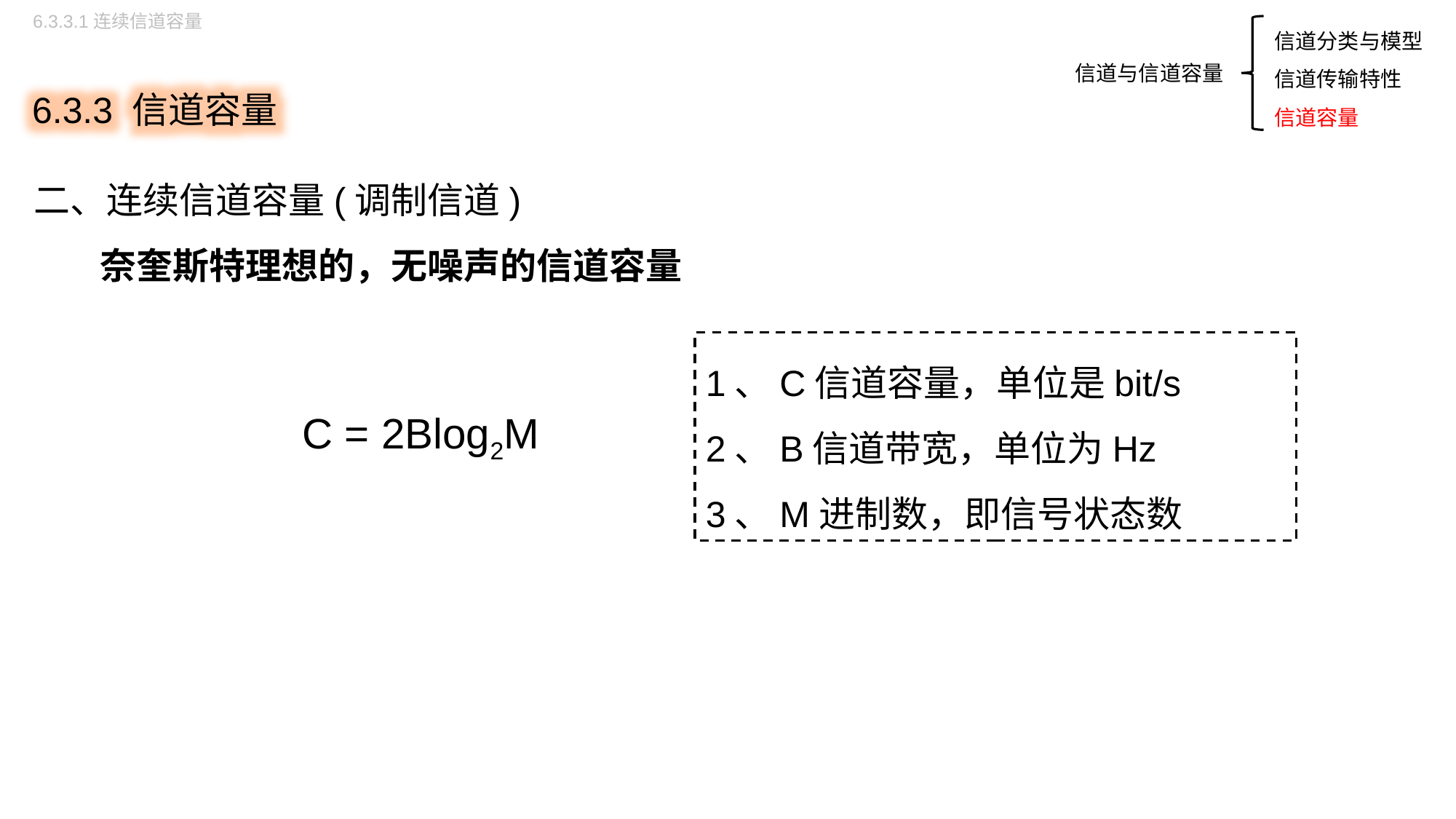

6.3.3.1连续信道容量
信道分类与模型
信道传输特性
信道容量

6.3.3 信道容量
信道与信道容量
二、连续信道容量(调制信道)
       奈奎斯特理想的，无噪声的信道容量
1、C信道容量，单位是bit/s
2、B信道带宽，单位为Hz
3、M进制数，即信号状态数
C = 2Blog2M